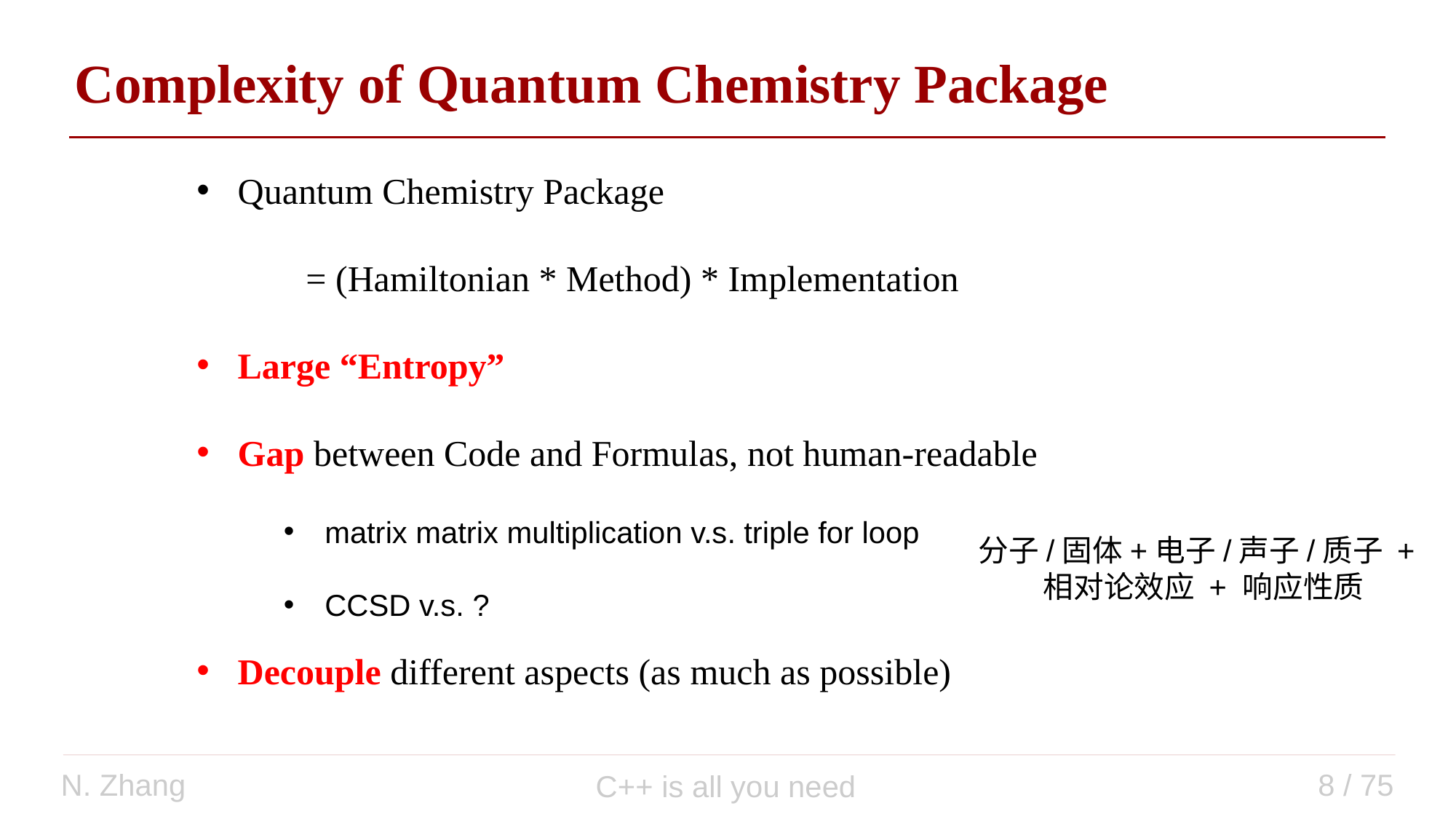

Complexity of Quantum Chemistry Package
Quantum Chemistry Package

	= (Hamiltonian * Method) * Implementation

Large “Entropy”

Gap between Code and Formulas, not human-readable

Decouple different aspects (as much as possible)
matrix matrix multiplication v.s. triple for loop

CCSD v.s. ?
分子/固体+电子/声子/质子 +
 相对论效应 + 响应性质
N. Zhang
8 / 75
C++ is all you need